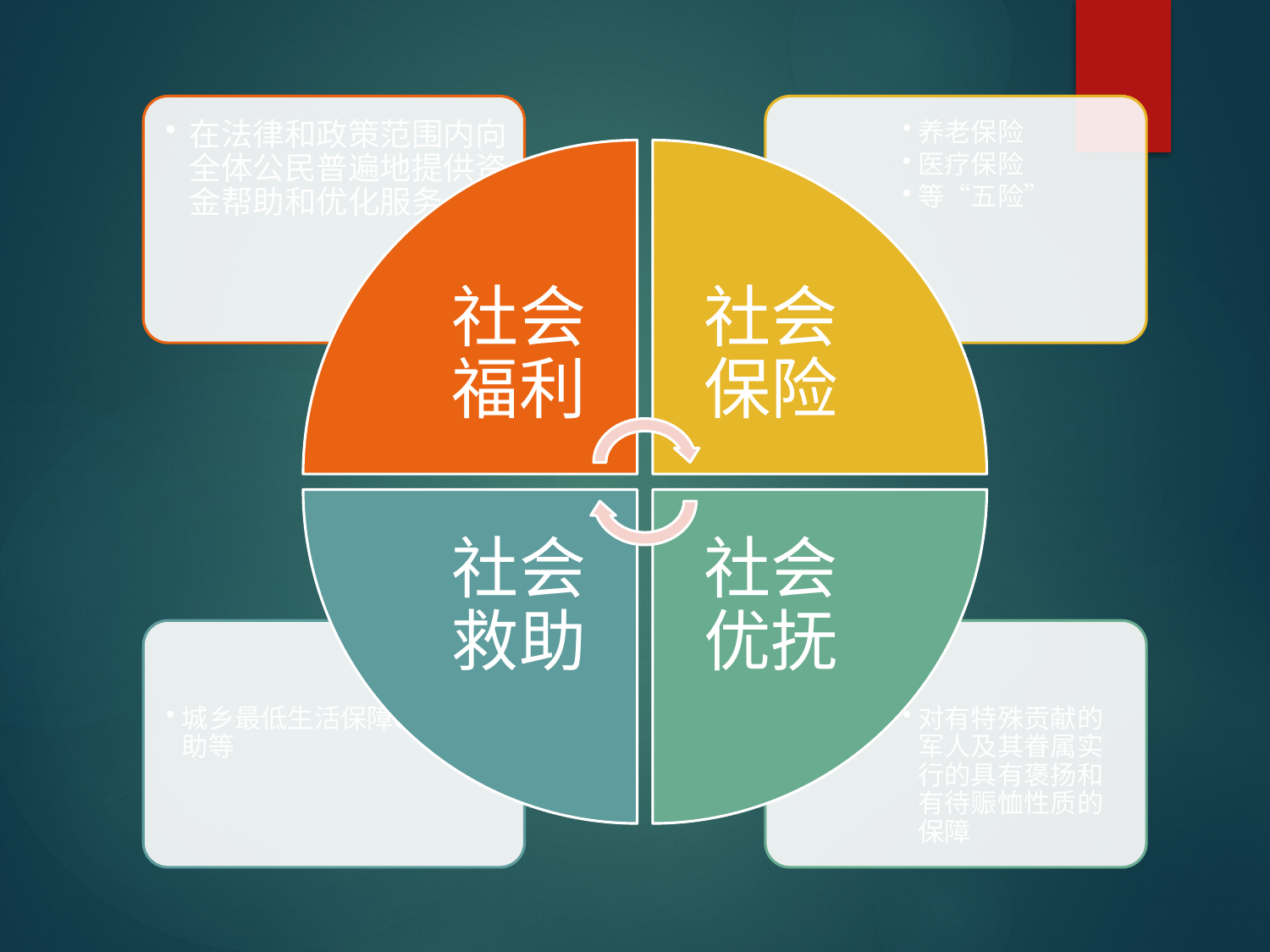

对有特殊贡献的军人及其眷属实行的具有褒扬和有待赈恤性质的保障
城乡最低生活保障、医疗救助等
养老保险
医疗保险
等“五险”
在法律和政策范围内向全体公民普遍地提供资金帮助和优化服务
社会福利
社会保险
社会优抚
社会救助